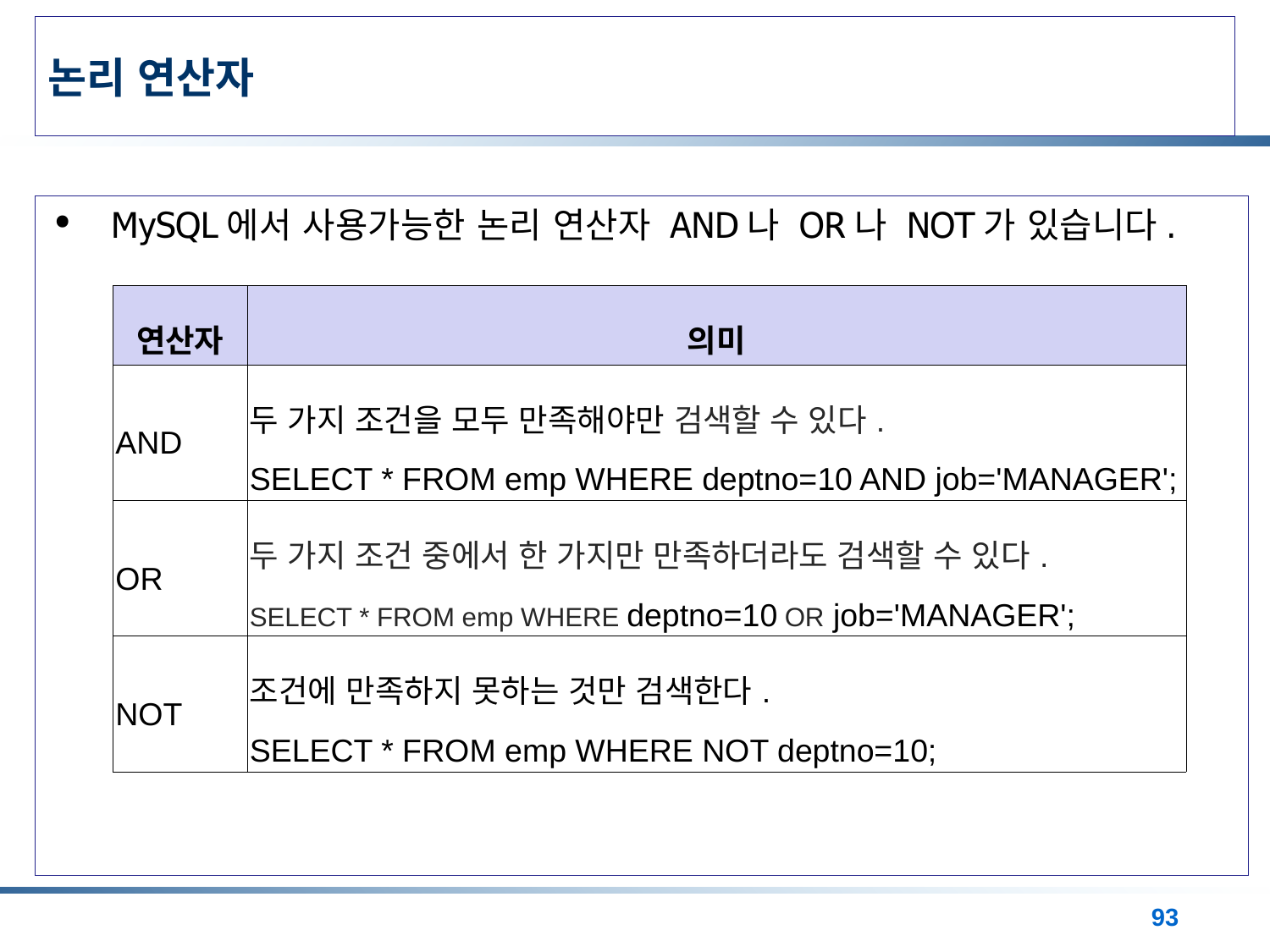

# 논리 연산자
MySQL에서 사용가능한 논리 연산자 AND나 OR나 NOT가 있습니다.

| 연산자 | 의미 |
| --- | --- |
| AND | 두 가지 조건을 모두 만족해야만 검색할 수 있다. SELECT \* FROM emp WHERE deptno=10 AND job='MANAGER'; |
| OR | 두 가지 조건 중에서 한 가지만 만족하더라도 검색할 수 있다. SELECT \* FROM emp WHERE deptno=10 OR job='MANAGER'; |
| NOT | 조건에 만족하지 못하는 것만 검색한다. SELECT \* FROM emp WHERE NOT deptno=10; |